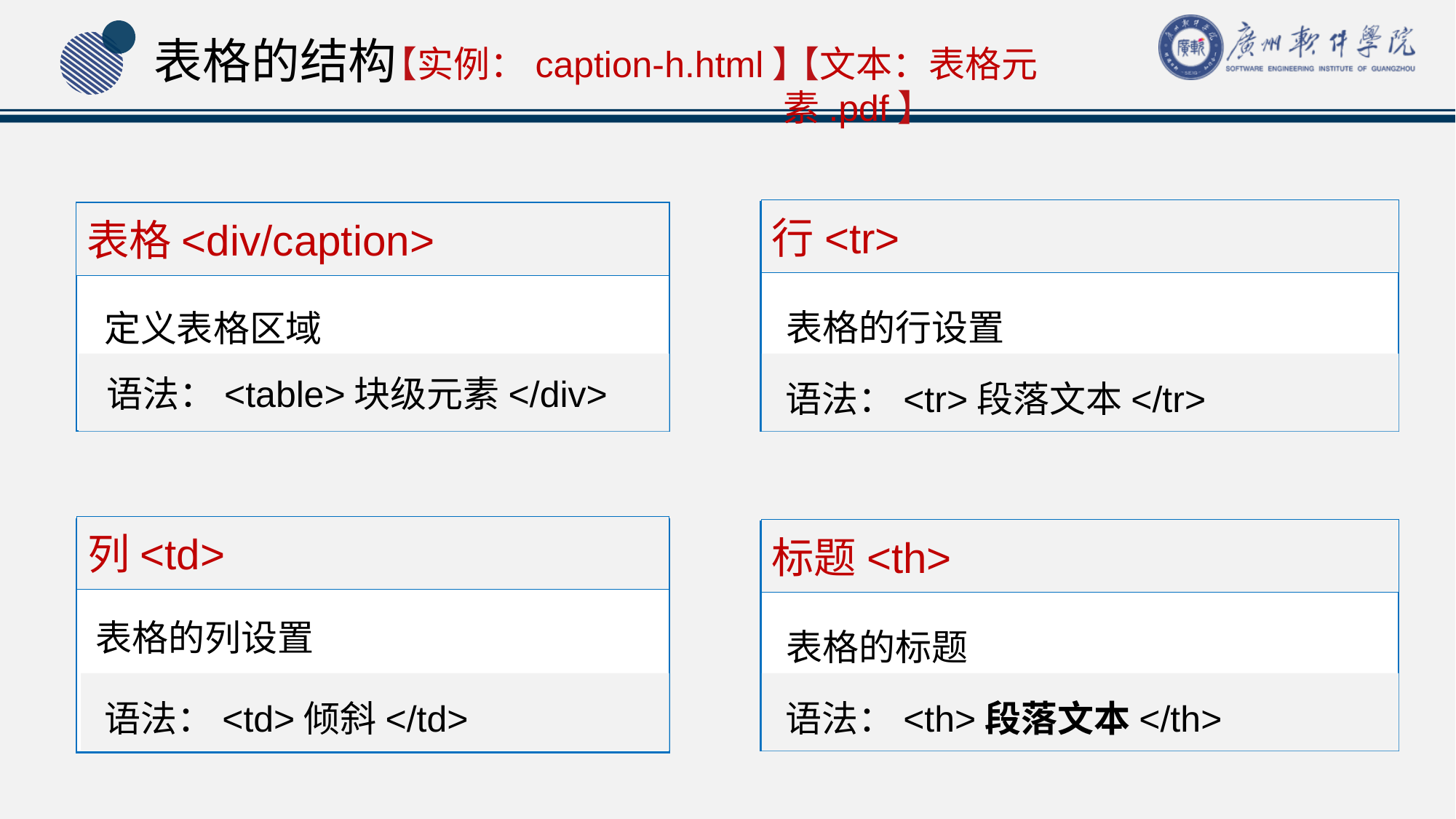

# 表格的结构
【实例：caption-h.html】
【文本：表格元素.pdf】
行<tr>

表格<div/caption>
表格的行设置
定义表格区域
 语法：<tr>段落文本</tr>
 语法：<table>块级元素</div>
列<td>

标题<th>

表格的列设置
表格的标题
 语法：<th>段落文本</th>
 语法：<td>倾斜</td>